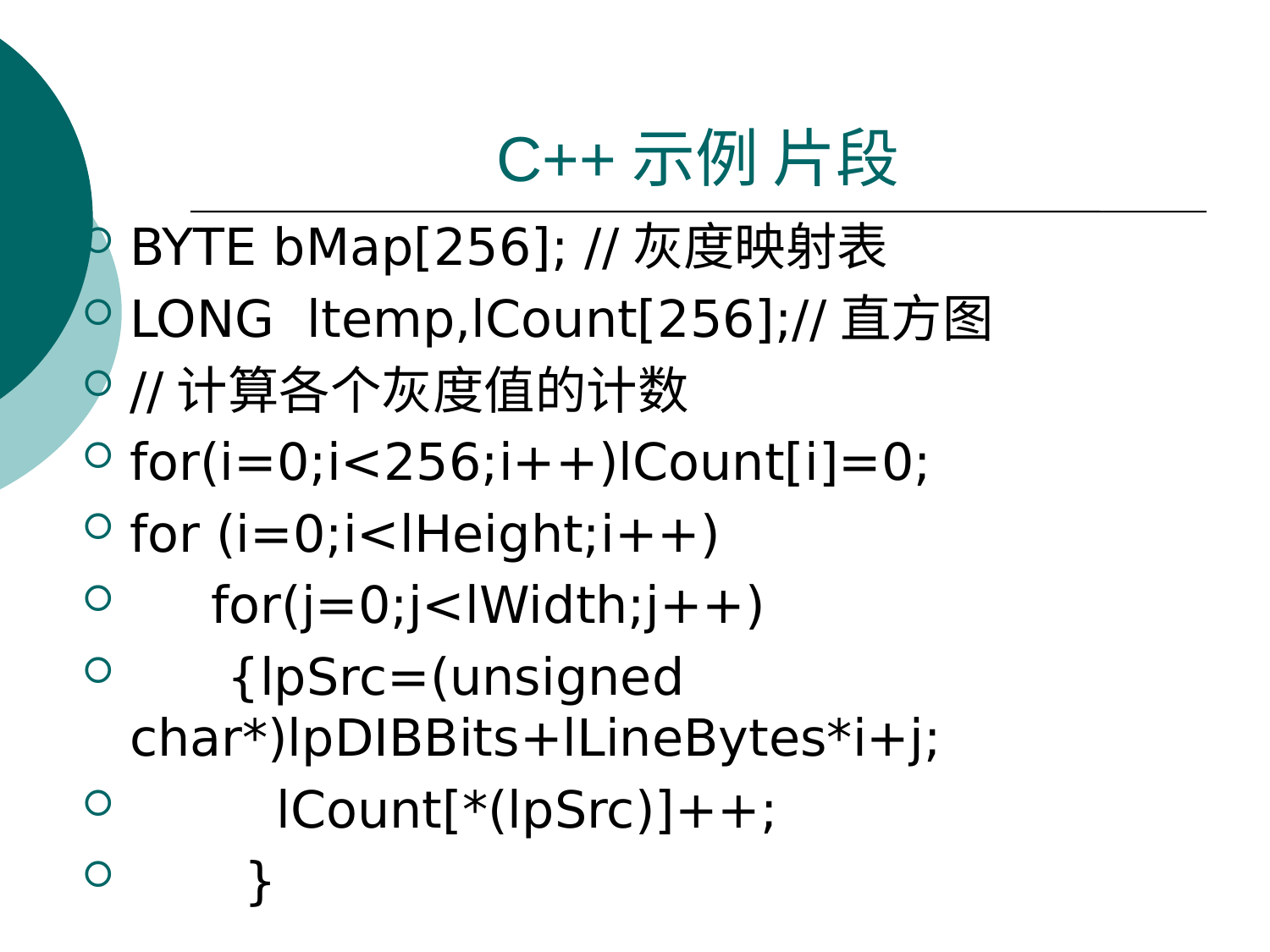

# C++示例 片段
BYTE bMap[256]; //灰度映射表
LONG  ltemp,lCount[256];//直方图
//计算各个灰度值的计数
for(i=0;i<256;i++)lCount[i]=0;
for (i=0;i<lHeight;i++)
     for(j=0;j<lWidth;j++)
      {lpSrc=(unsigned char*)lpDIBBits+lLineBytes*i+j;
         lCount[*(lpSrc)]++;
       }

63